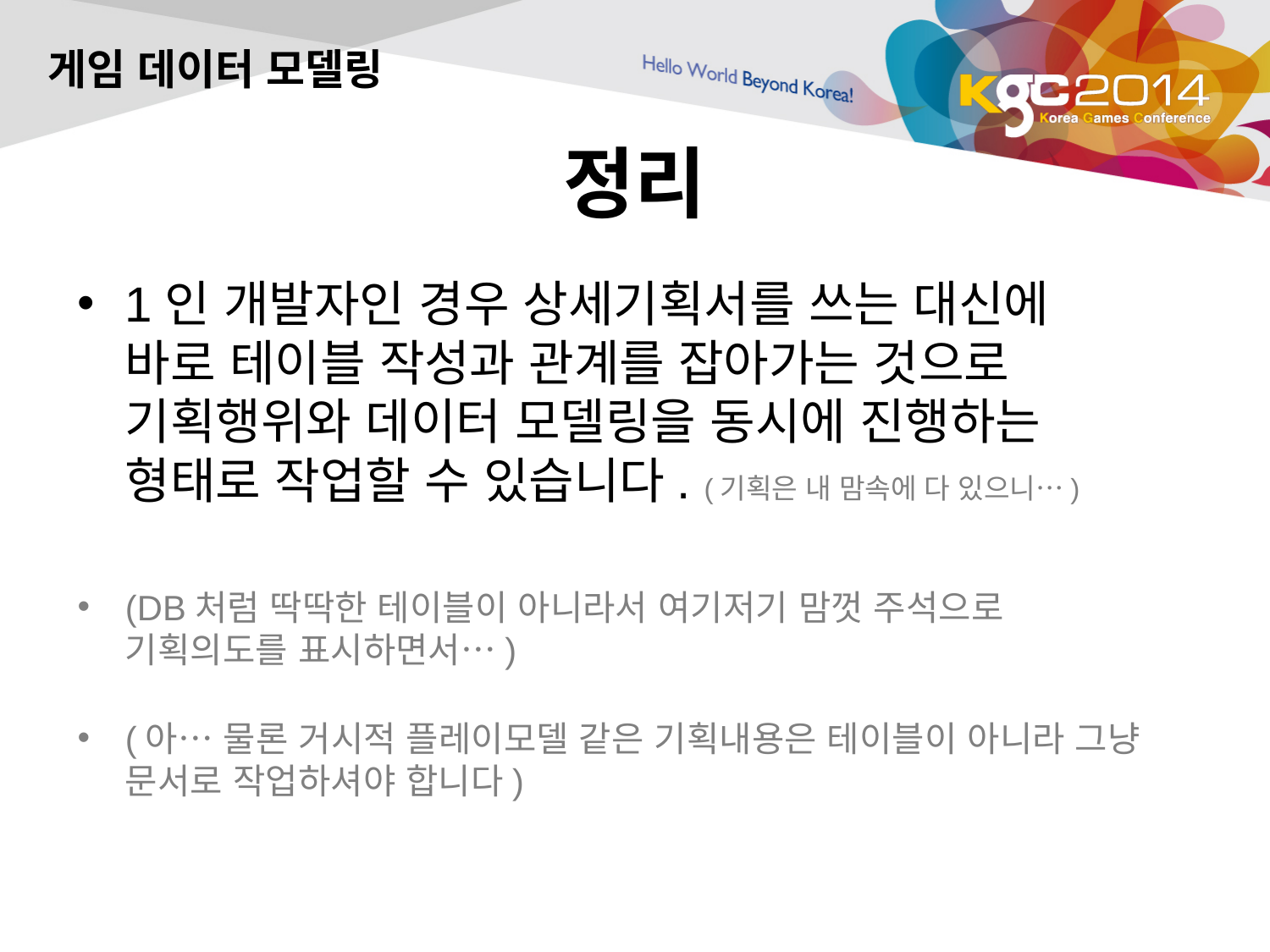

게임 데이터 모델링
# 정리
1인 개발자인 경우 상세기획서를 쓰는 대신에 바로 테이블 작성과 관계를 잡아가는 것으로 기획행위와 데이터 모델링을 동시에 진행하는 형태로 작업할 수 있습니다. (기획은 내 맘속에 다 있으니…)

(DB처럼 딱딱한 테이블이 아니라서 여기저기 맘껏 주석으로 기획의도를 표시하면서…)

(아… 물론 거시적 플레이모델 같은 기획내용은 테이블이 아니라 그냥 문서로 작업하셔야 합니다)